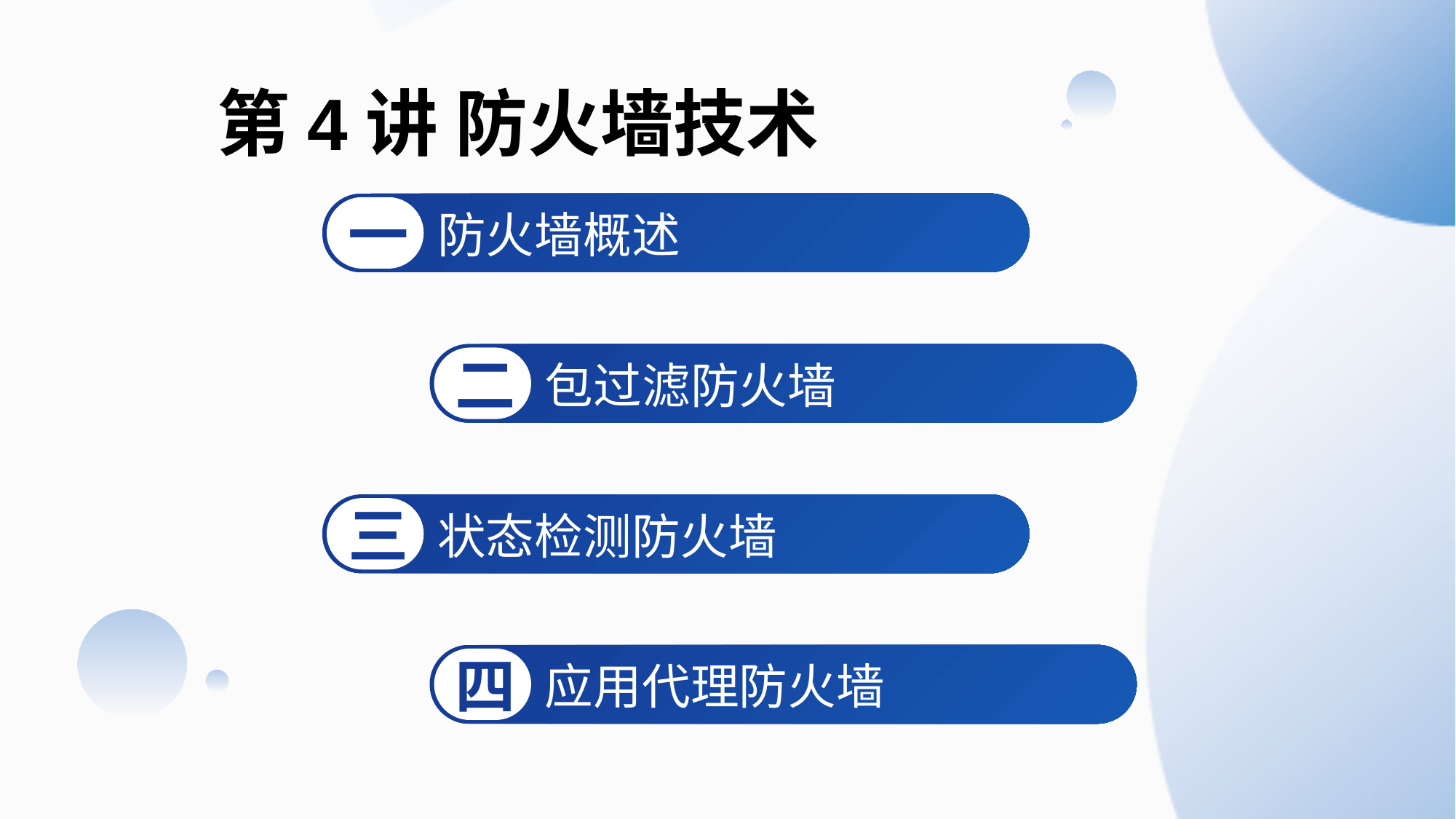

# 第4讲 防火墙技术

一
防火墙概述

二
包过滤防火墙

三
状态检测防火墙

四
应用代理防火墙